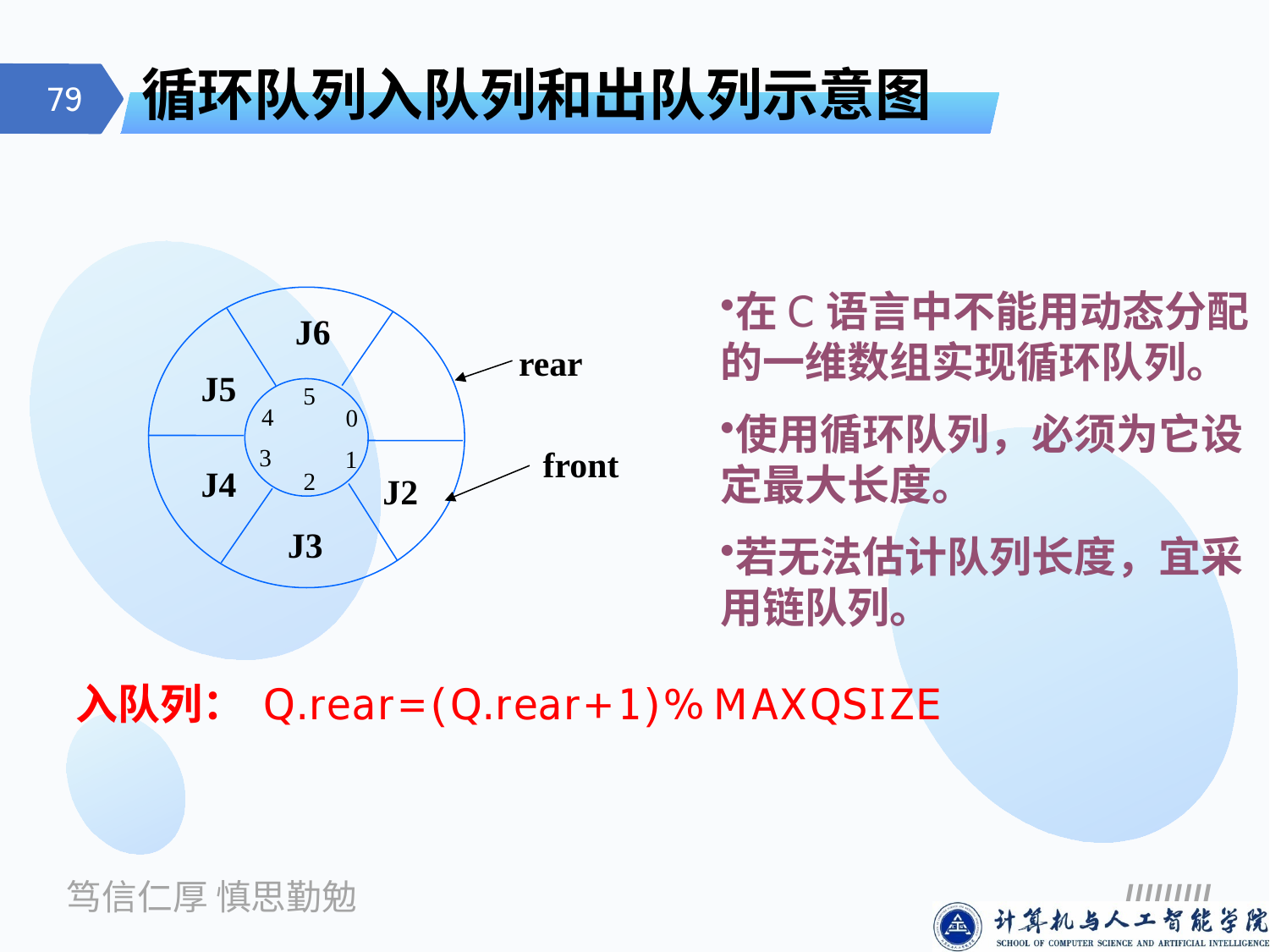

# 循环队列入队列和出队列示意图
在C语言中不能用动态分配的一维数组实现循环队列。
使用循环队列，必须为它设定最大长度。
若无法估计队列长度，宜采用链队列。

J6

rear
J5

5
4
0
3
front

1

J4
2
J2

J3
入队列： Q.rear=(Q.rear+1)%MAXQSIZE